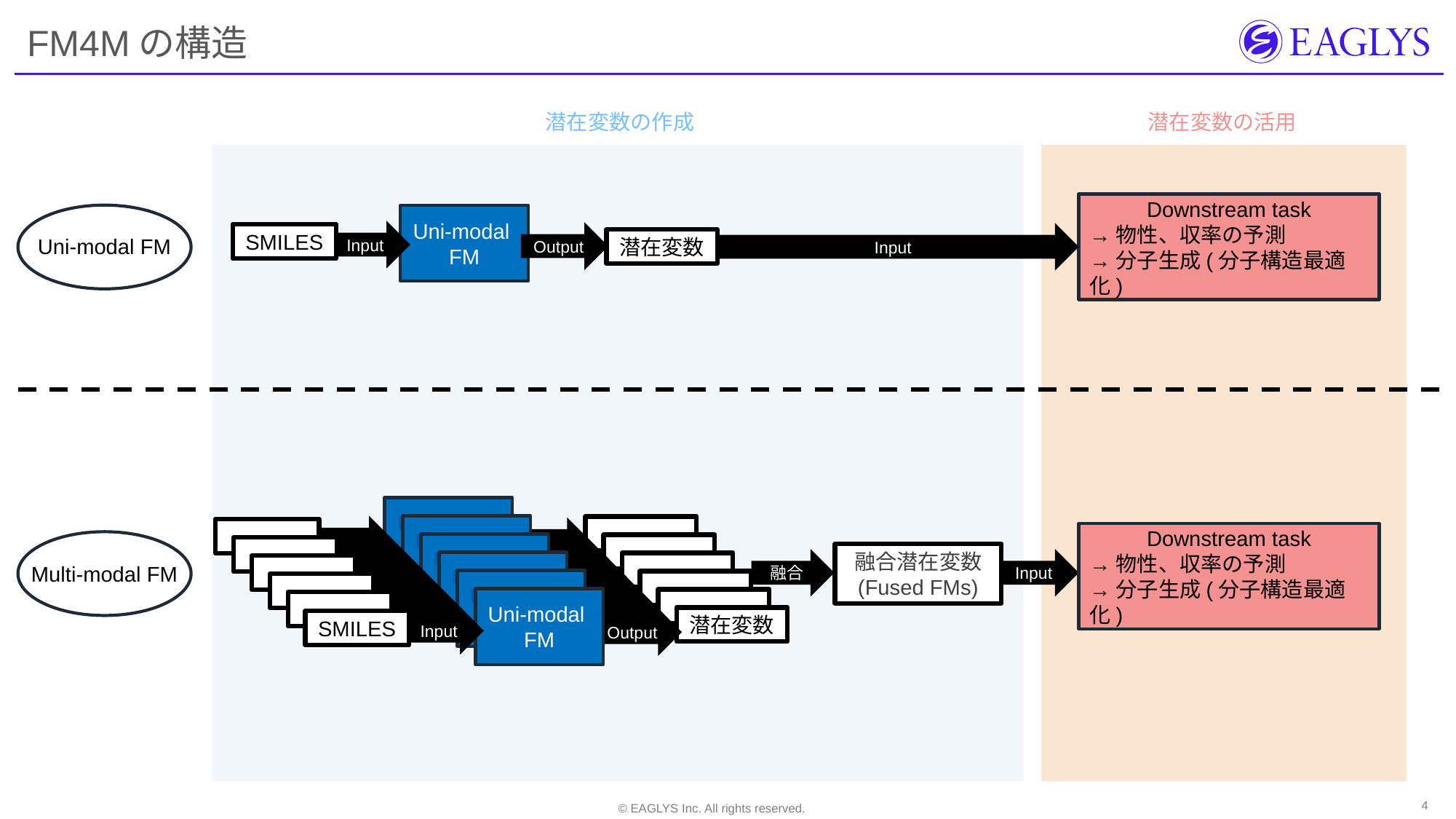

# FM4Mの構造
潜在変数の作成
潜在変数の活用

Downstream task
→物性、収率の予測
→分子生成(分子構造最適化)

Uni-modal
FM
Input
Output
Input
SMILES
Uni-modal FM
潜在変数
Uni-modal
model
Uni-modal
model
Input
潜在変数
Output
SMILES
Downstream task
→物性、収率の予測
→分子生成(分子構造最適化)

Uni-modal
model
Input
潜在変数
Output
SMILES
融合潜在変数
(Fused FMs)
融合
Input
Uni-modal
model
Input
潜在変数
Output
SMILES
Multi-modal FM
Uni-modal
model
Input
潜在変数
Output
SMILES
Uni-modal
FM
Input
潜在変数
Output
SMILES
Input
潜在変数
Output
SMILES
4